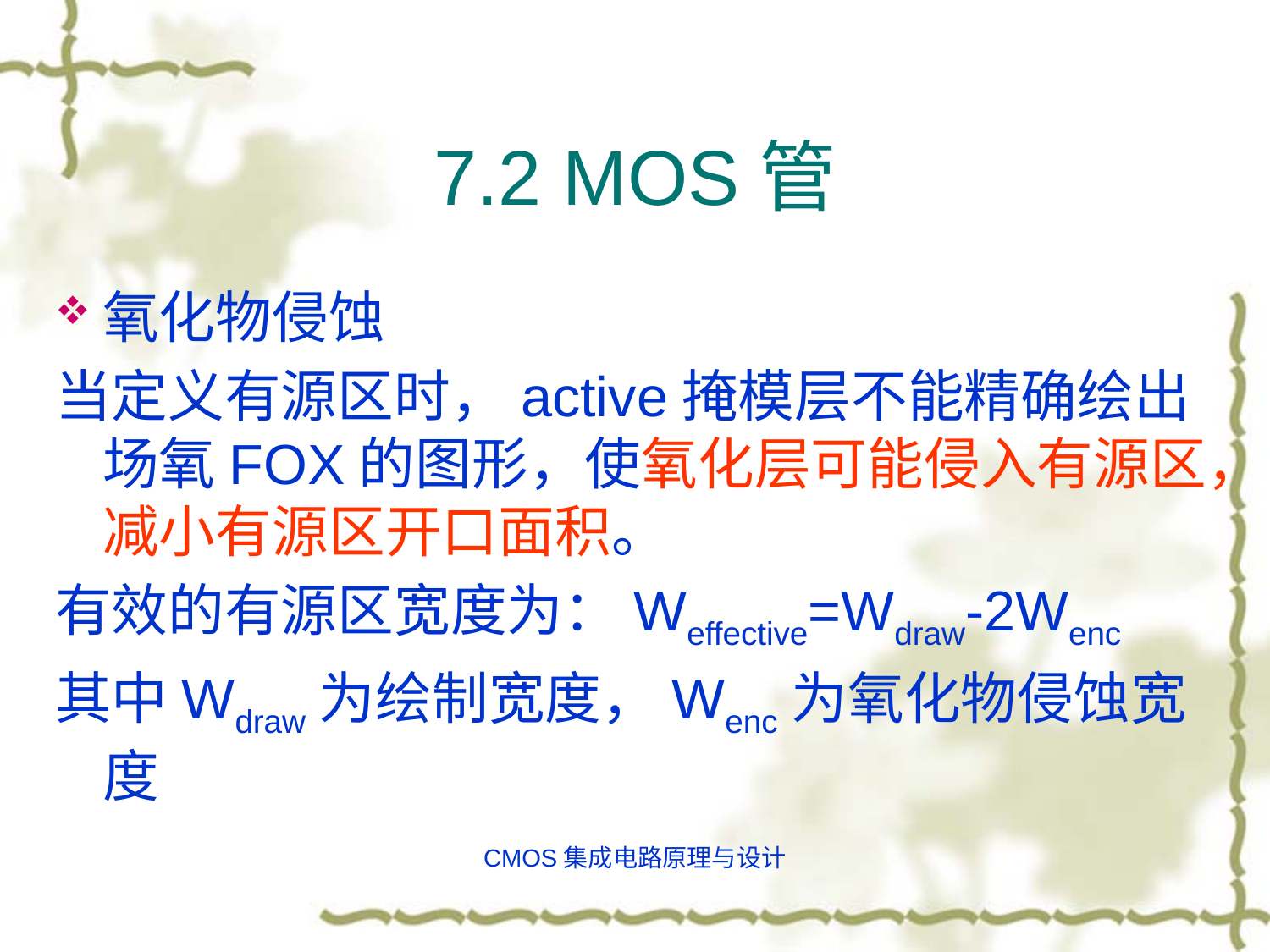

# 7.2 MOS管
氧化物侵蚀
当定义有源区时，active掩模层不能精确绘出场氧FOX的图形，使氧化层可能侵入有源区，减小有源区开口面积。
有效的有源区宽度为：Weffective=Wdraw-2Wenc
其中Wdraw为绘制宽度，Wenc为氧化物侵蚀宽度

CMOS集成电路原理与设计
25